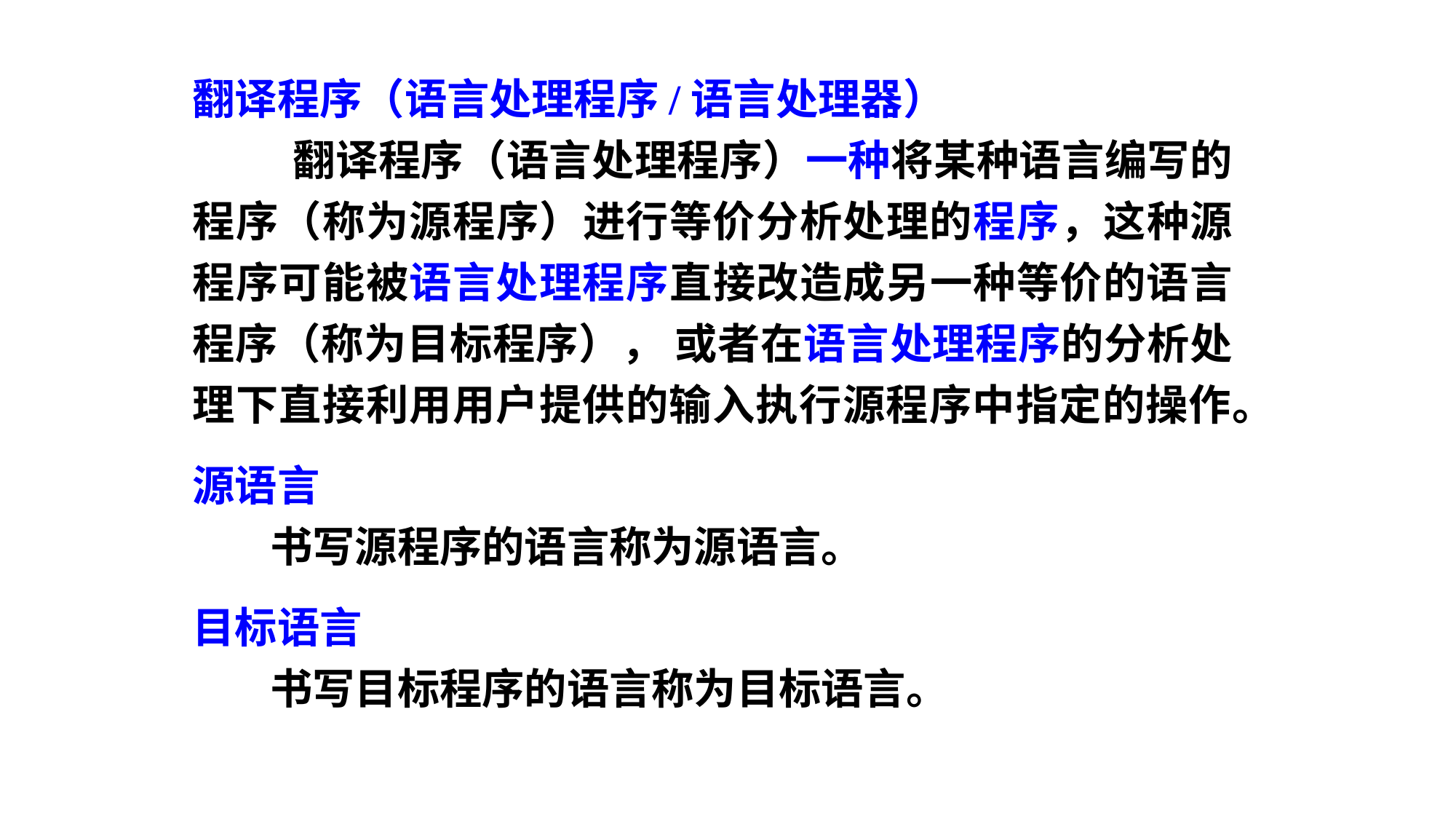

翻译程序（语言处理程序/语言处理器）
         翻译程序（语言处理程序）一种将某种语言编写的程序（称为源程序）进行等价分析处理的程序，这种源程序可能被语言处理程序直接改造成另一种等价的语言程序（称为目标程序）， 或者在语言处理程序的分析处理下直接利用用户提供的输入执行源程序中指定的操作。

源语言
       书写源程序的语言称为源语言。

目标语言
       书写目标程序的语言称为目标语言。